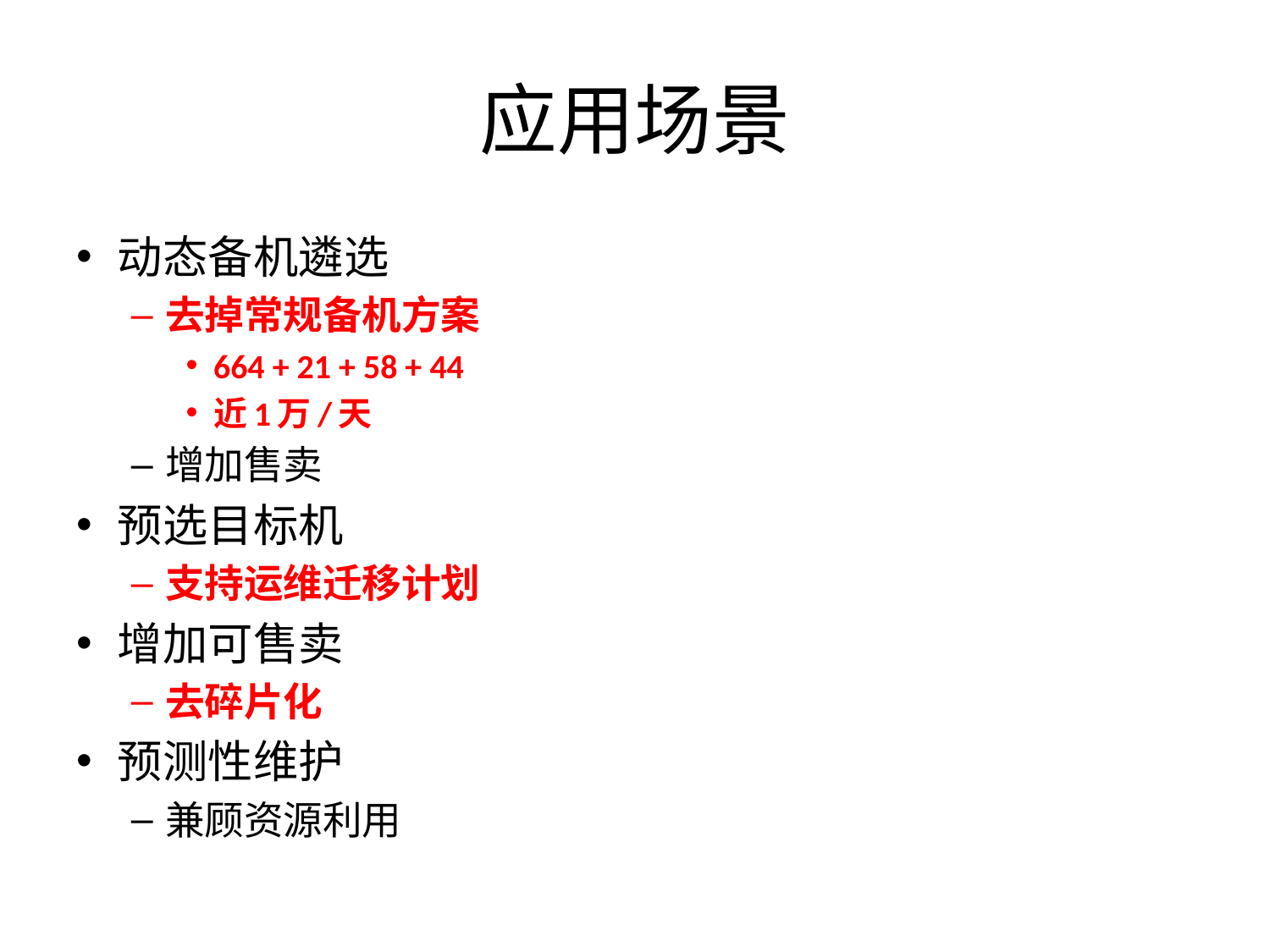

# 应用场景
动态备机遴选
去掉常规备机方案
664 + 21 + 58 + 44
近1万/天
增加售卖
预选目标机
支持运维迁移计划
增加可售卖
去碎片化
预测性维护
兼顾资源利用